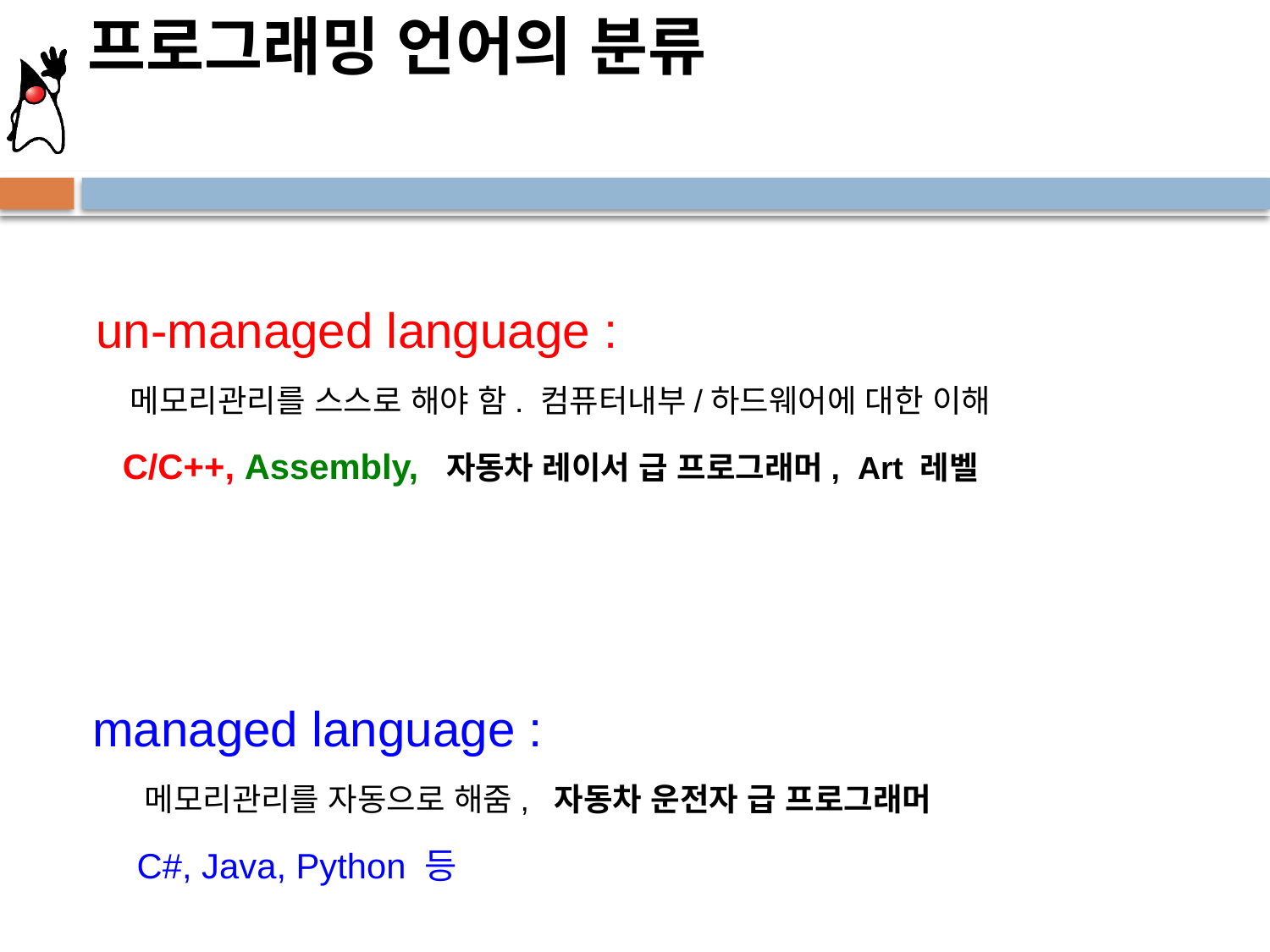

프로그래밍 언어의 분류
un-managed language :
   메모리관리를 스스로 해야 함. 컴퓨터내부/하드웨어에 대한 이해
   C/C++, Assembly,  자동차 레이서 급 프로그래머,  Art 레벨
managed language :
     메모리관리를 자동으로 해줌,  자동차 운전자 급 프로그래머
     C#, Java, Python 등